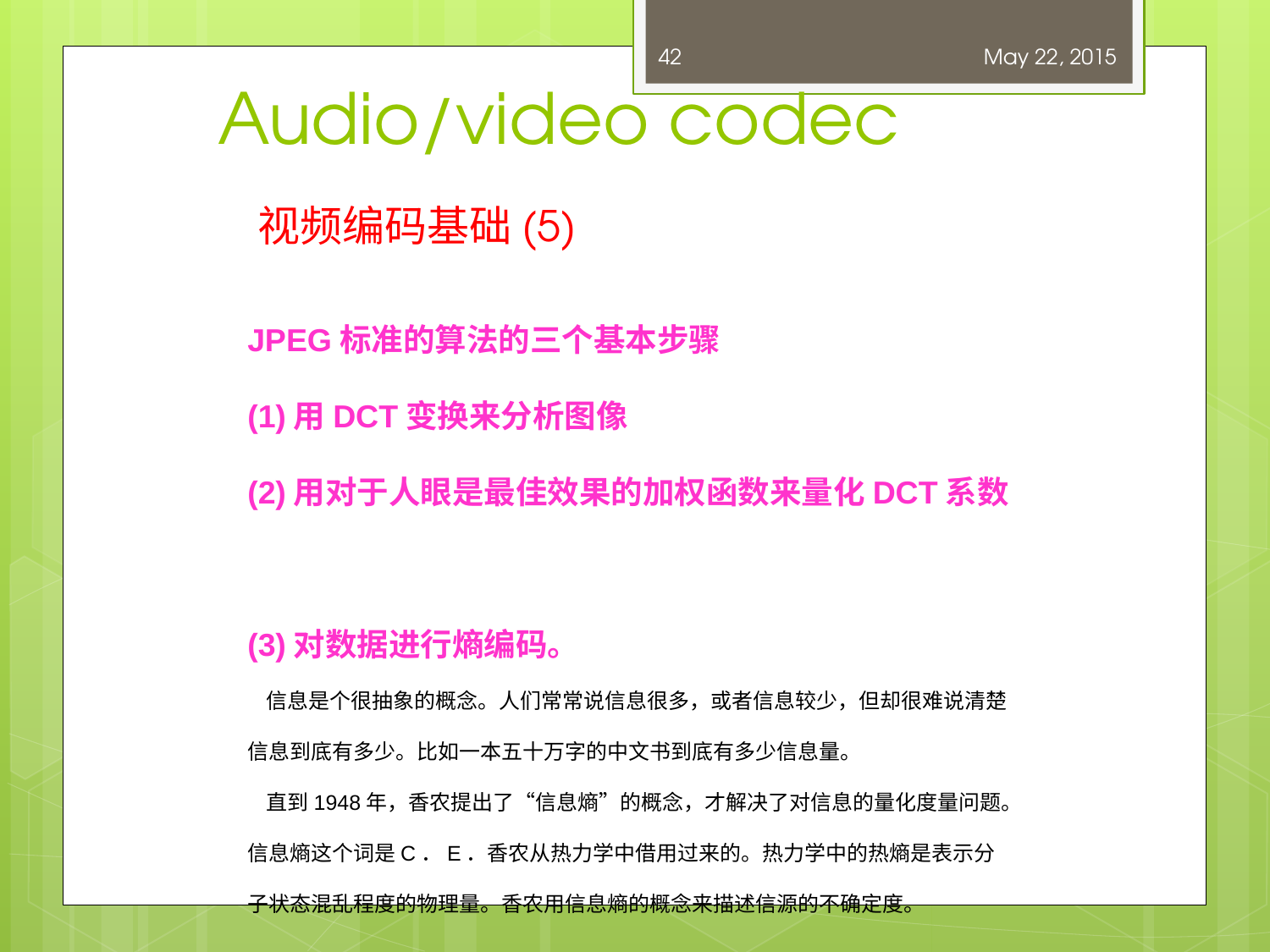

42
May 22, 2015
# Audio/video codec
视频编码基础(5)
JPEG标准的算法的三个基本步骤
(1)用DCT变换来分析图像
(2)用对于人眼是最佳效果的加权函数来量化DCT系数
(3)对数据进行熵编码。
   信息是个很抽象的概念。人们常常说信息很多，或者信息较少，但却很难说清楚信息到底有多少。比如一本五十万字的中文书到底有多少信息量。
   直到1948年，香农提出了“信息熵”的概念，才解决了对信息的量化度量问题。信息熵这个词是C．E．香农从热力学中借用过来的。热力学中的热熵是表示分子状态混乱程度的物理量。香农用信息熵的概念来描述信源的不确定度。